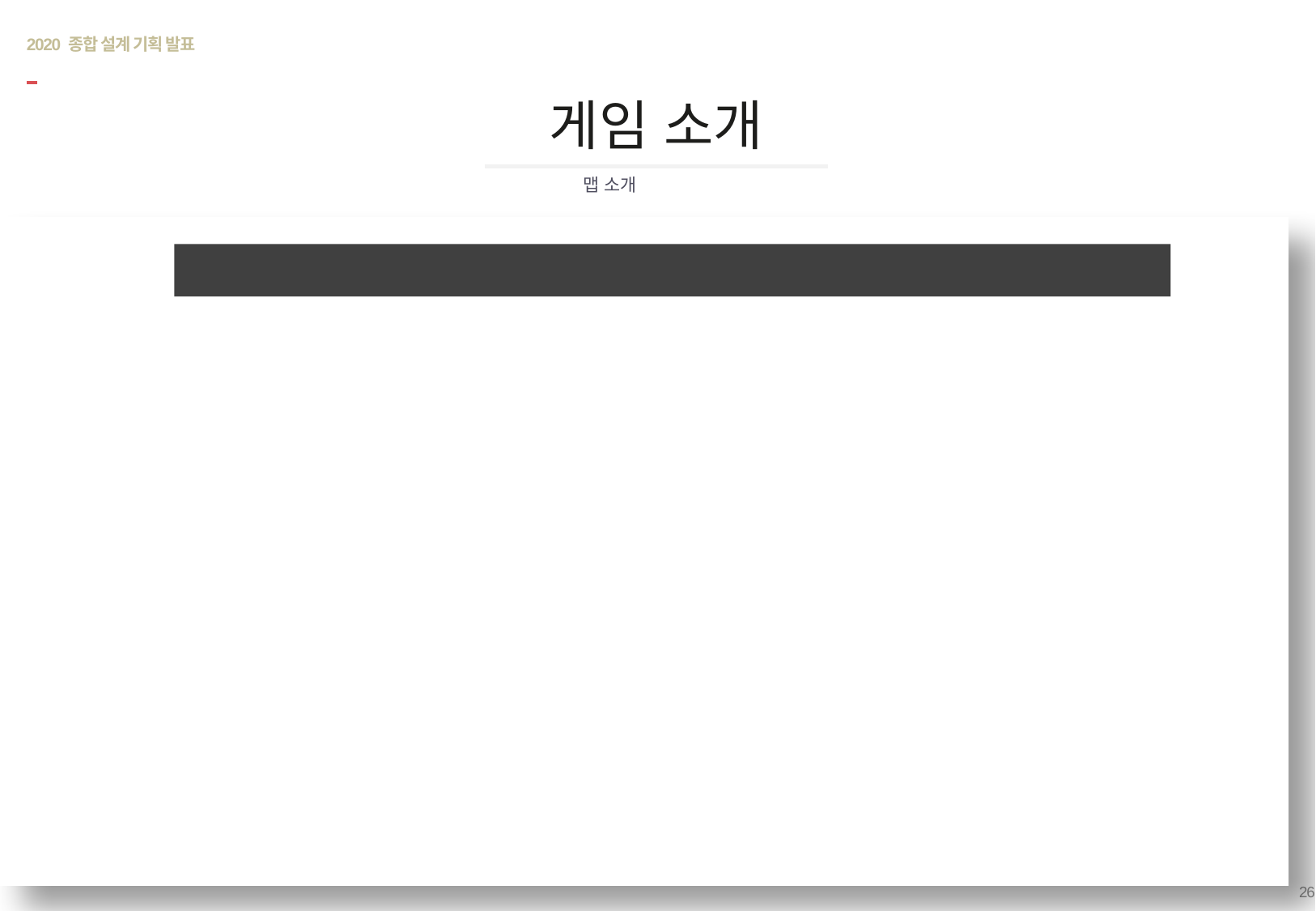

# 2020 종합 설계 기획 발표
게임 소개
맵 소개

스테이지 1 : 안개가 끼어 있는 다리 맵
26